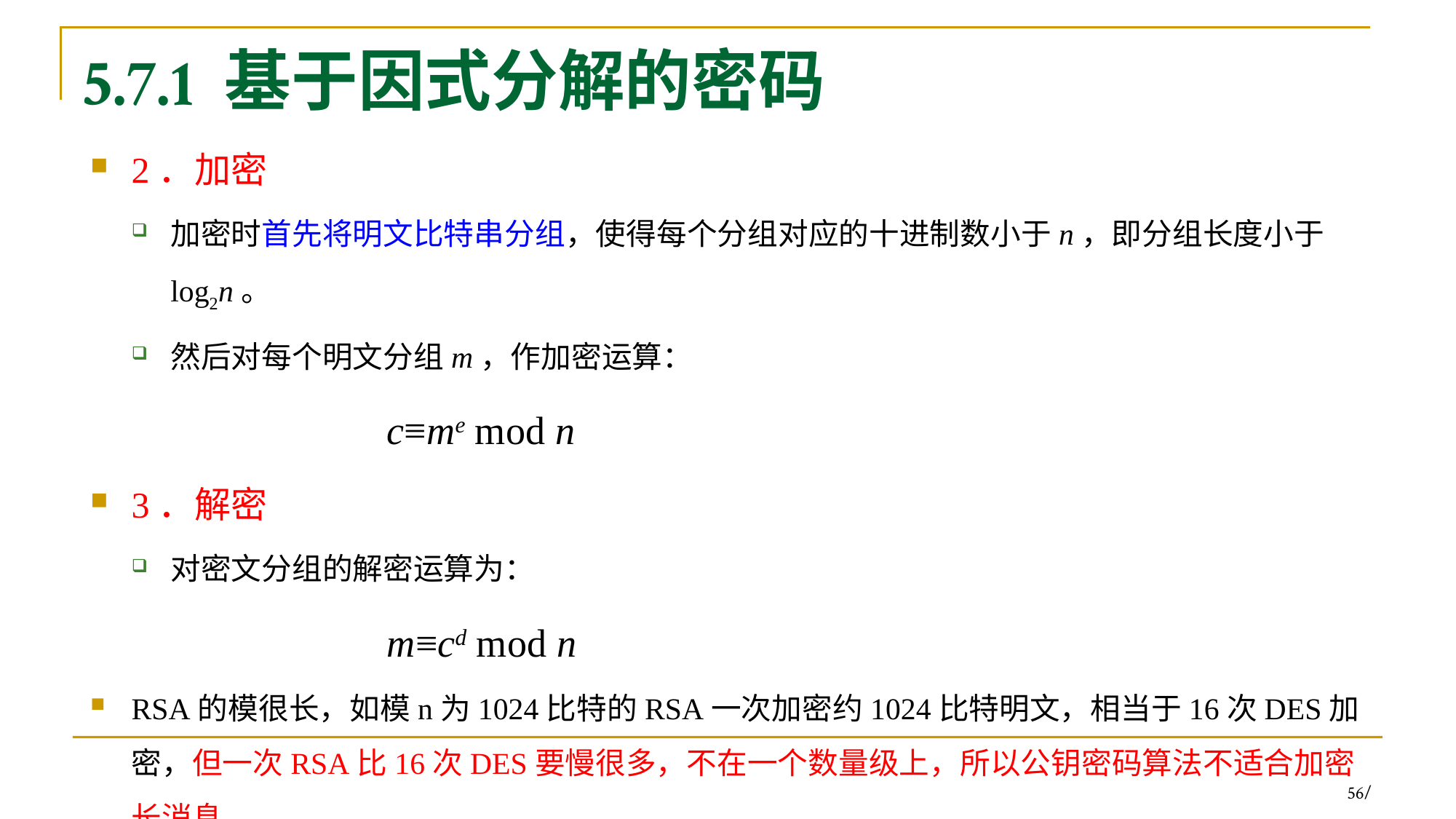

# 5.7.1 基于因式分解的密码
2．加密
加密时首先将明文比特串分组，使得每个分组对应的十进制数小于n，即分组长度小于log2n。
然后对每个明文分组m，作加密运算：
                          c≡me mod n
3．解密
对密文分组的解密运算为：
                          m≡cd mod n
RSA的模很长，如模n为1024比特的RSA一次加密约1024比特明文，相当于16次DES加密，但一次RSA比16次DES要慢很多，不在一个数量级上，所以公钥密码算法不适合加密长消息。
56/